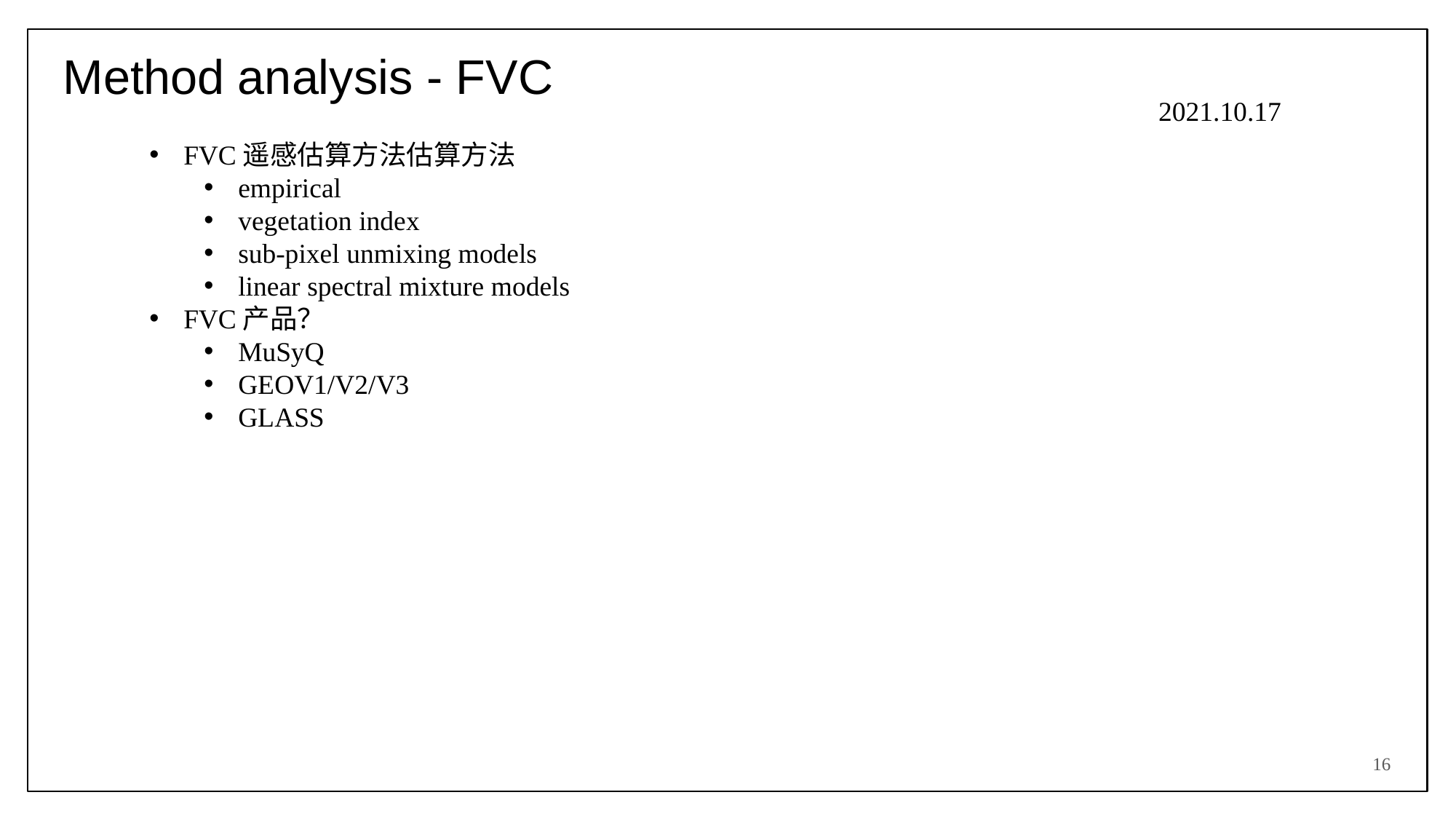

# Method analysis - FVC
2021.10.17
FVC遥感估算方法估算方法
empirical
vegetation index
sub-pixel unmixing models
linear spectral mixture models
FVC产品？
MuSyQ
GEOV1/V2/V3
GLASS

16